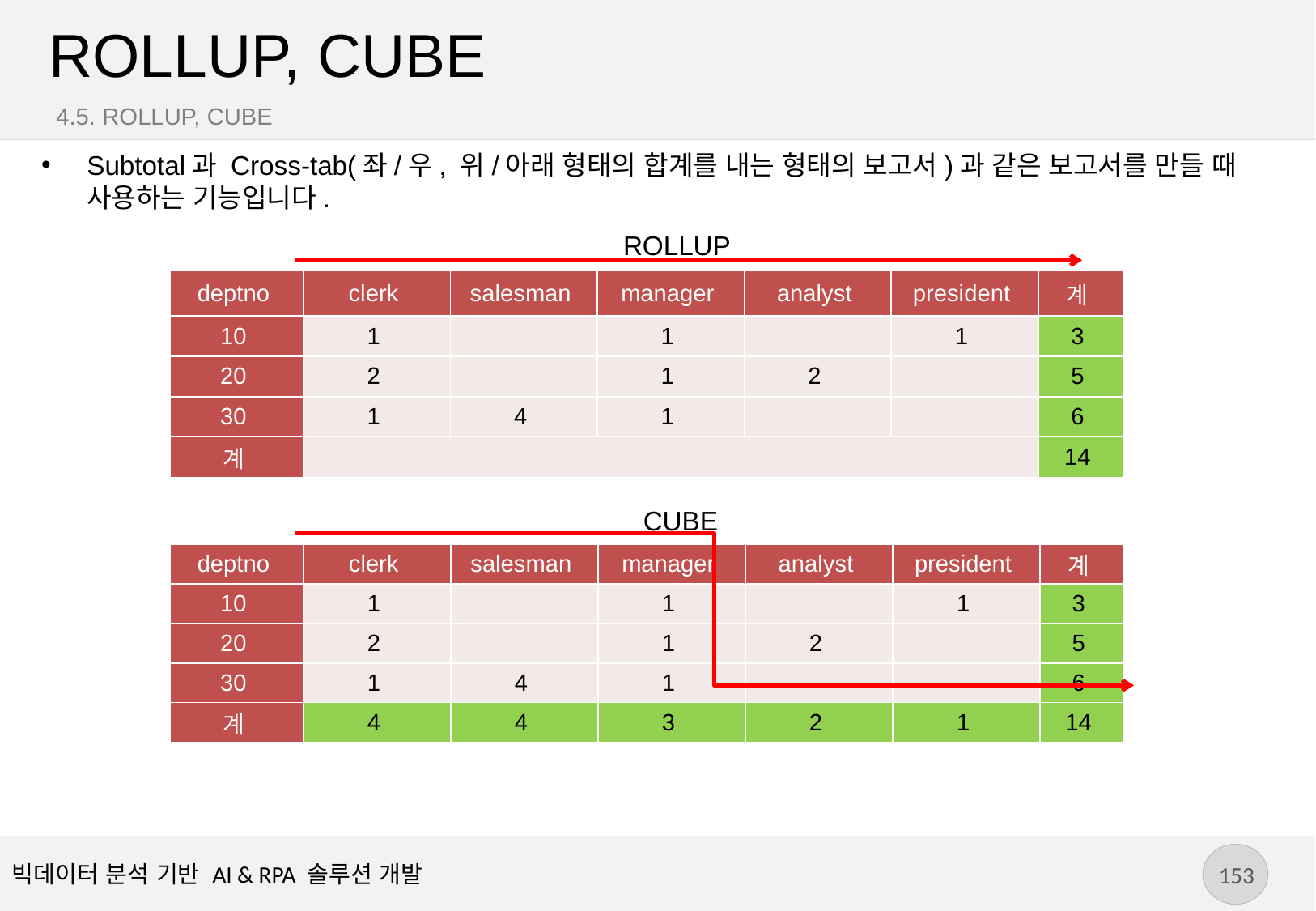

# ROLLUP, CUBE
4.5. ROLLUP, CUBE
Subtotal과 Cross-tab(좌/우, 위/아래 형태의 합계를 내는 형태의 보고서)과 같은 보고서를 만들 때 사용하는 기능입니다.

ROLLUP
| deptno | clerk | salesman | manager | analyst | president | 계 |
| --- | --- | --- | --- | --- | --- | --- |
| 10 | 1 |  | 1 |  | 1 | 3 |
| 20 | 2 |  | 1 | 2 |  | 5 |
| 30 | 1 | 4 | 1 |  |  | 6 |
| 계 |  |  |  |  |  | 14 |
CUBE
| deptno | clerk | salesman | manager | analyst | president | 계 |
| --- | --- | --- | --- | --- | --- | --- |
| 10 | 1 |  | 1 |  | 1 | 3 |
| 20 | 2 |  | 1 | 2 |  | 5 |
| 30 | 1 | 4 | 1 |  |  | 6 |
| 계 | 4 | 4 | 3 | 2 | 1 | 14 |